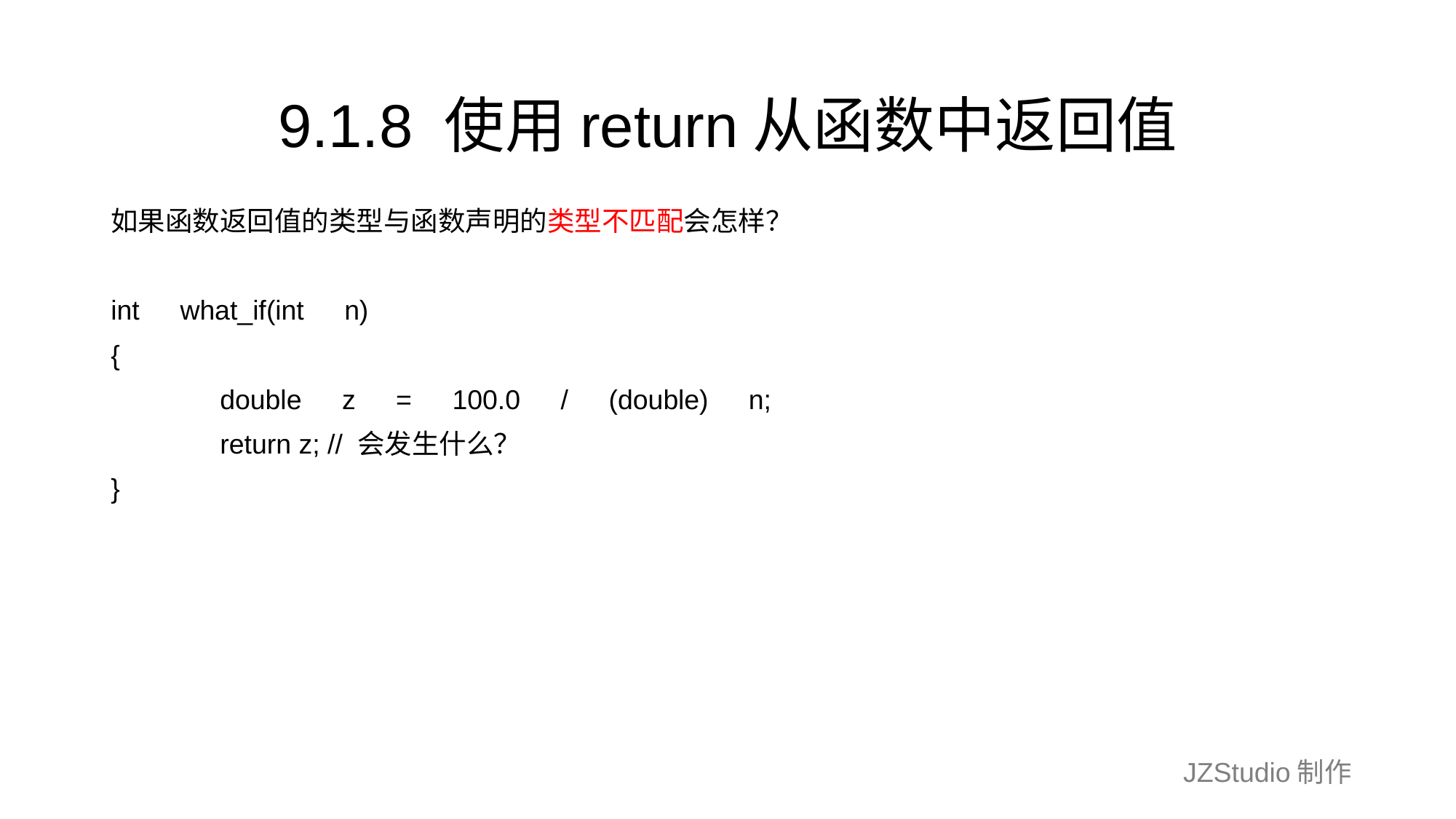

# 9.1.8 使用return从函数中返回值
如果函数返回值的类型与函数声明的类型不匹配会怎样？

int　what_if(int　n)
{
	double　z　=　100.0　/　(double)　n;
	return z; // 会发生什么？
}